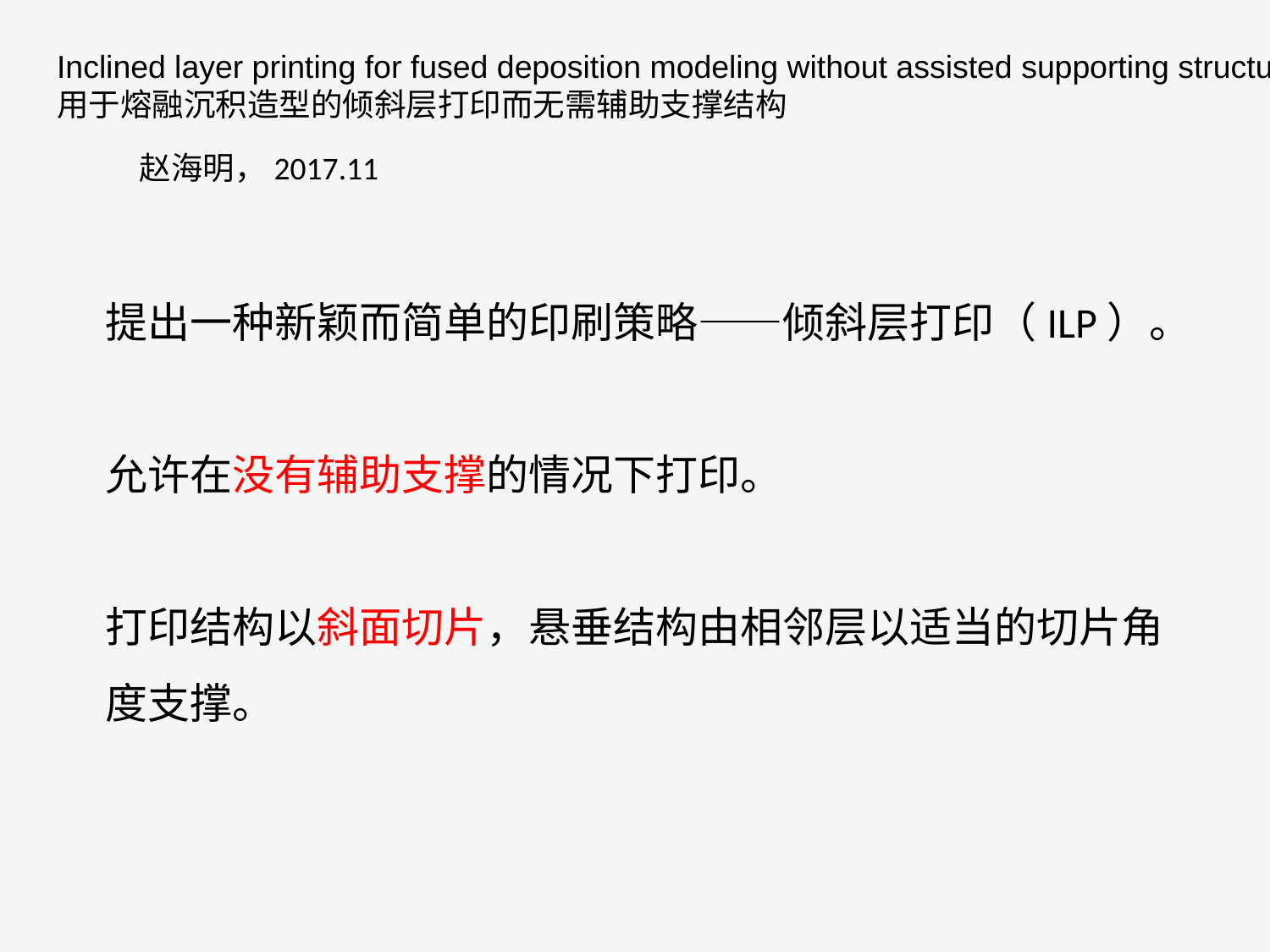

Inclined layer printing for fused deposition modeling without assisted supporting structure
用于熔融沉积造型的倾斜层打印而无需辅助支撑结构
赵海明，2017.11
提出一种新颖而简单的印刷策略——倾斜层打印（ILP）。

允许在没有辅助支撑的情况下打印。

打印结构以斜面切片，悬垂结构由相邻层以适当的切片角度支撑。